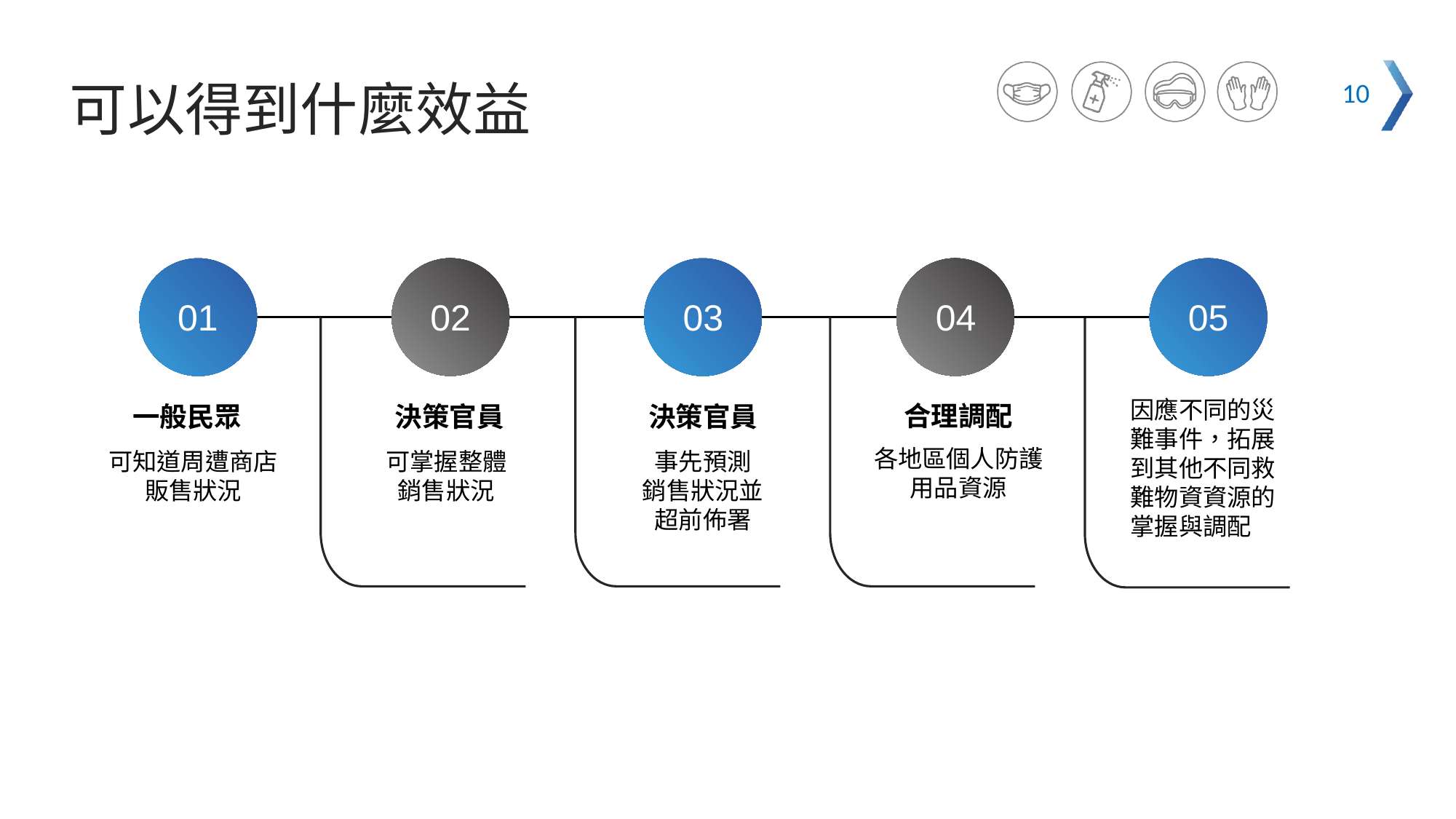

可以得到什麼效益
10

01
02
03
04
05

因應不同的災難事件，拓展到其他不同救難物資資源的掌握與調配
合理調配
 一般民眾
決策官員
決策官員
各地區個人防護用品資源
可知道周遭商店販售狀況
可掌握整體
銷售狀況
事先預測
銷售狀況並
超前佈署